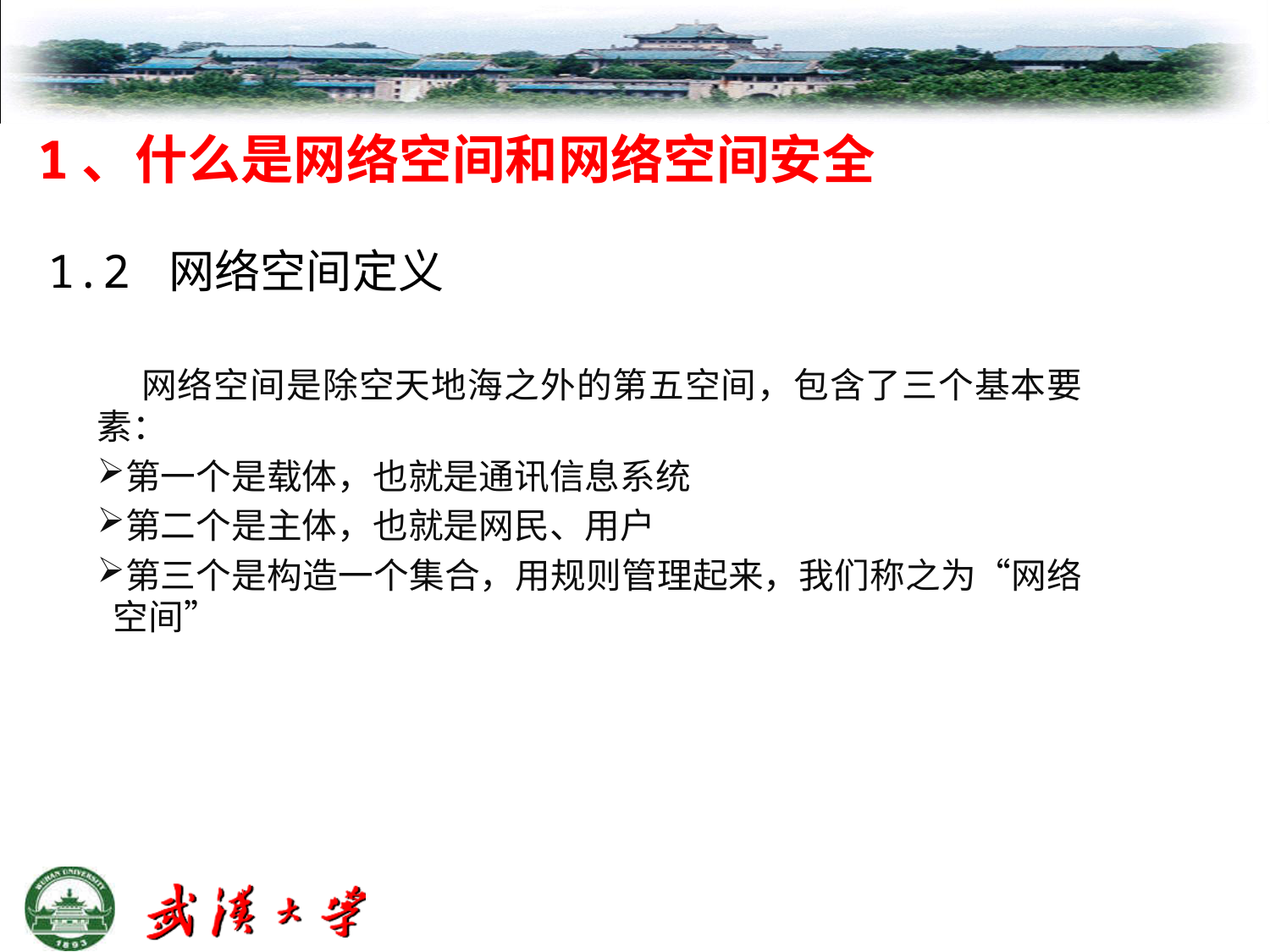

# 1、什么是网络空间和网络空间安全
1.2 网络空间定义
    网络空间是除空天地海之外的第五空间，包含了三个基本要素：
第一个是载体，也就是通讯信息系统
第二个是主体，也就是网民、用户
第三个是构造一个集合，用规则管理起来，我们称之为“网络空间”